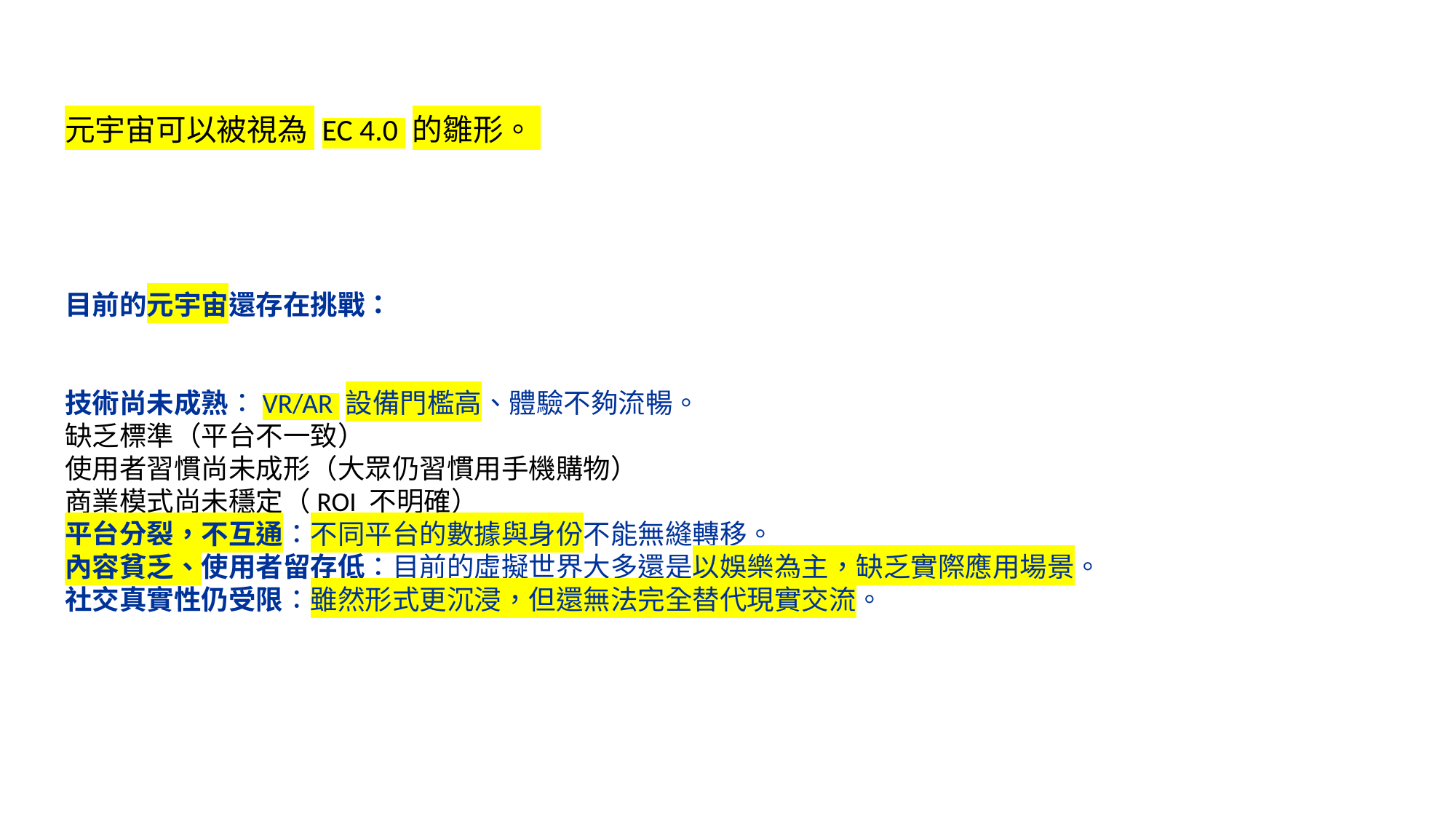

元宇宙可以被視為 EC 4.0 的雛形。

目前的元宇宙還存在挑戰：

技術尚未成熟：VR/AR 設備門檻高、體驗不夠流暢。
缺乏標準（平台不一致）
使用者習慣尚未成形（大眾仍習慣用手機購物）
商業模式尚未穩定（ROI 不明確）
平台分裂，不互通：不同平台的數據與身份不能無縫轉移。
內容貧乏、使用者留存低：目前的虛擬世界大多還是以娛樂為主，缺乏實際應用場景。
社交真實性仍受限：雖然形式更沉浸，但還無法完全替代現實交流。